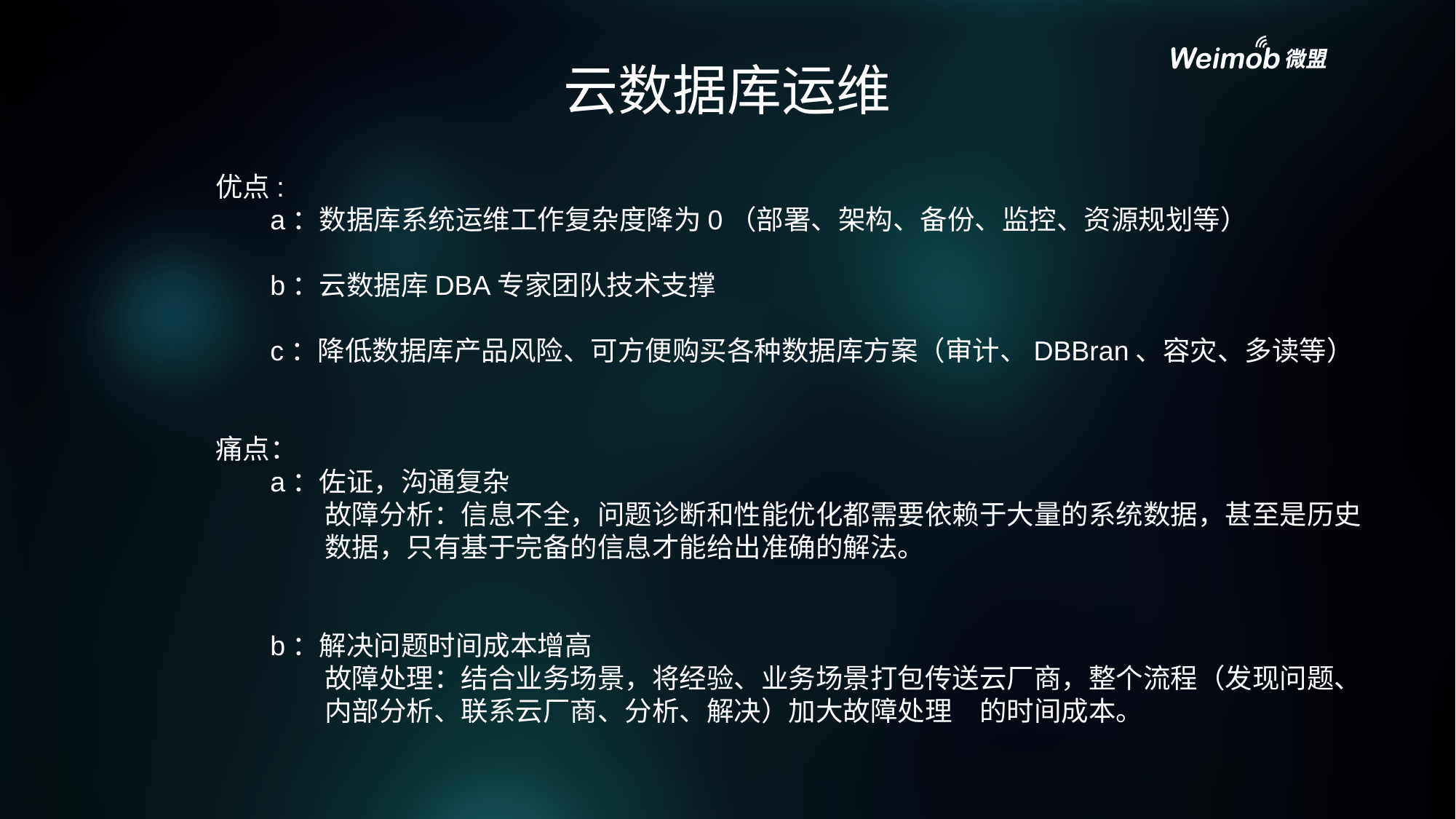

云数据库运维

优点:
a：数据库系统运维工作复杂度降为0（部署、架构、备份、监控、资源规划等）

b：云数据库DBA专家团队技术支撑

c：降低数据库产品风险、可方便购买各种数据库方案（审计、DBBran、容灾、多读等）

痛点：
a：佐证，沟通复杂
	故障分析：信息不全，问题诊断和性能优化都需要依赖于大量的系统数据，甚至是历史	数据，只有基于完备的信息才能给出准确的解法。

b：解决问题时间成本增高
	故障处理：结合业务场景，将经验、业务场景打包传送云厂商，整个流程（发现问题、	内部分析、联系云厂商、分析、解决）加大故障处理	的时间成本。